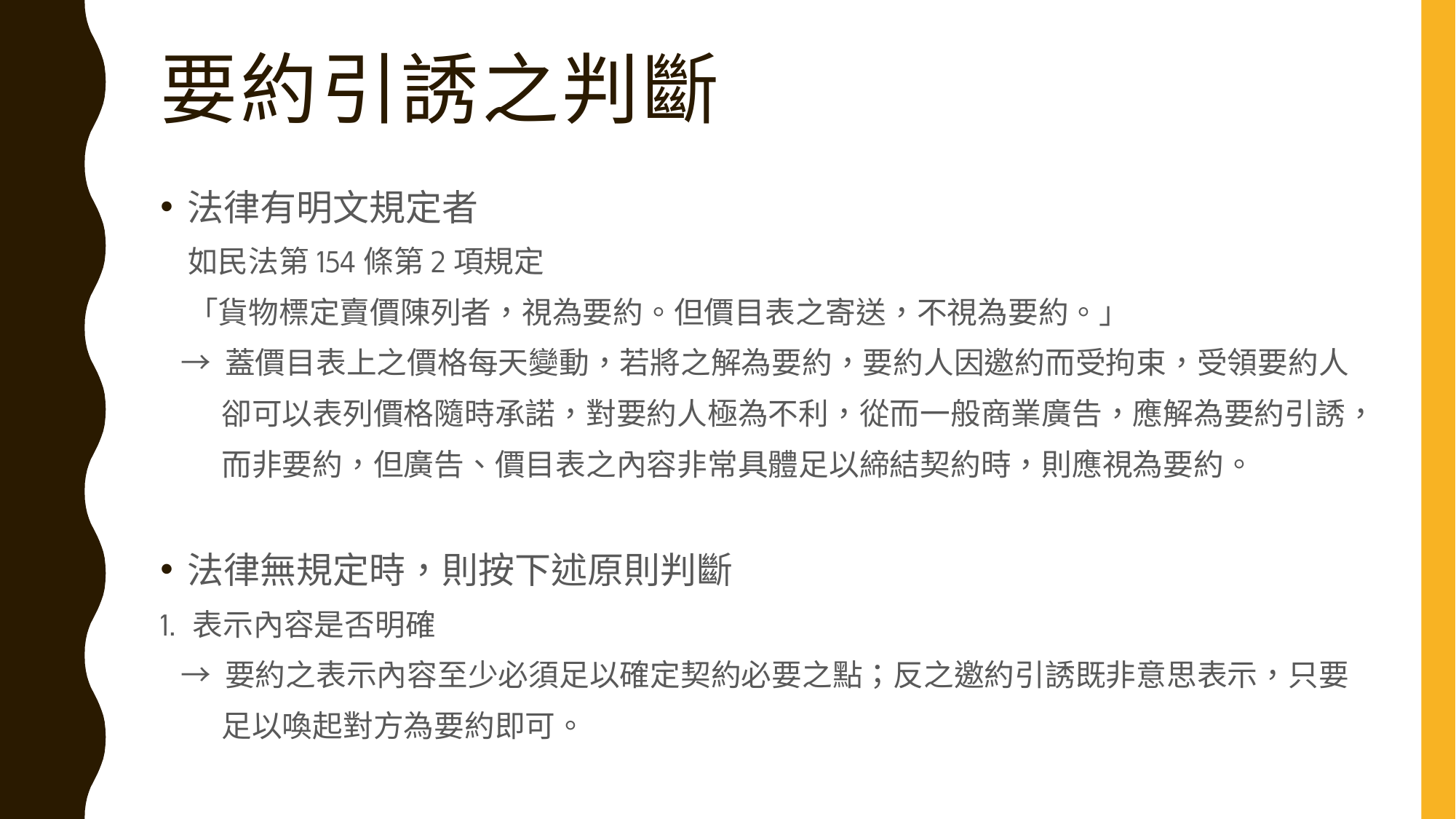

# 要約引誘之判斷
法律有明文規定者
   如民法第154條第2項規定
   「貨物標定賣價陳列者，視為要約。但價目表之寄送，不視為要約。」
   → 蓋價目表上之價格每天變動，若將之解為要約，要約人因邀約而受拘束，受領要約人
        卻可以表列價格隨時承諾，對要約人極為不利，從而一般商業廣告，應解為要約引誘，
        而非要約，但廣告、價目表之內容非常具體足以締結契約時，則應視為要約。

法律無規定時，則按下述原則判斷
1. 表示內容是否明確
   → 要約之表示內容至少必須足以確定契約必要之點；反之邀約引誘既非意思表示，只要
        足以喚起對方為要約即可。